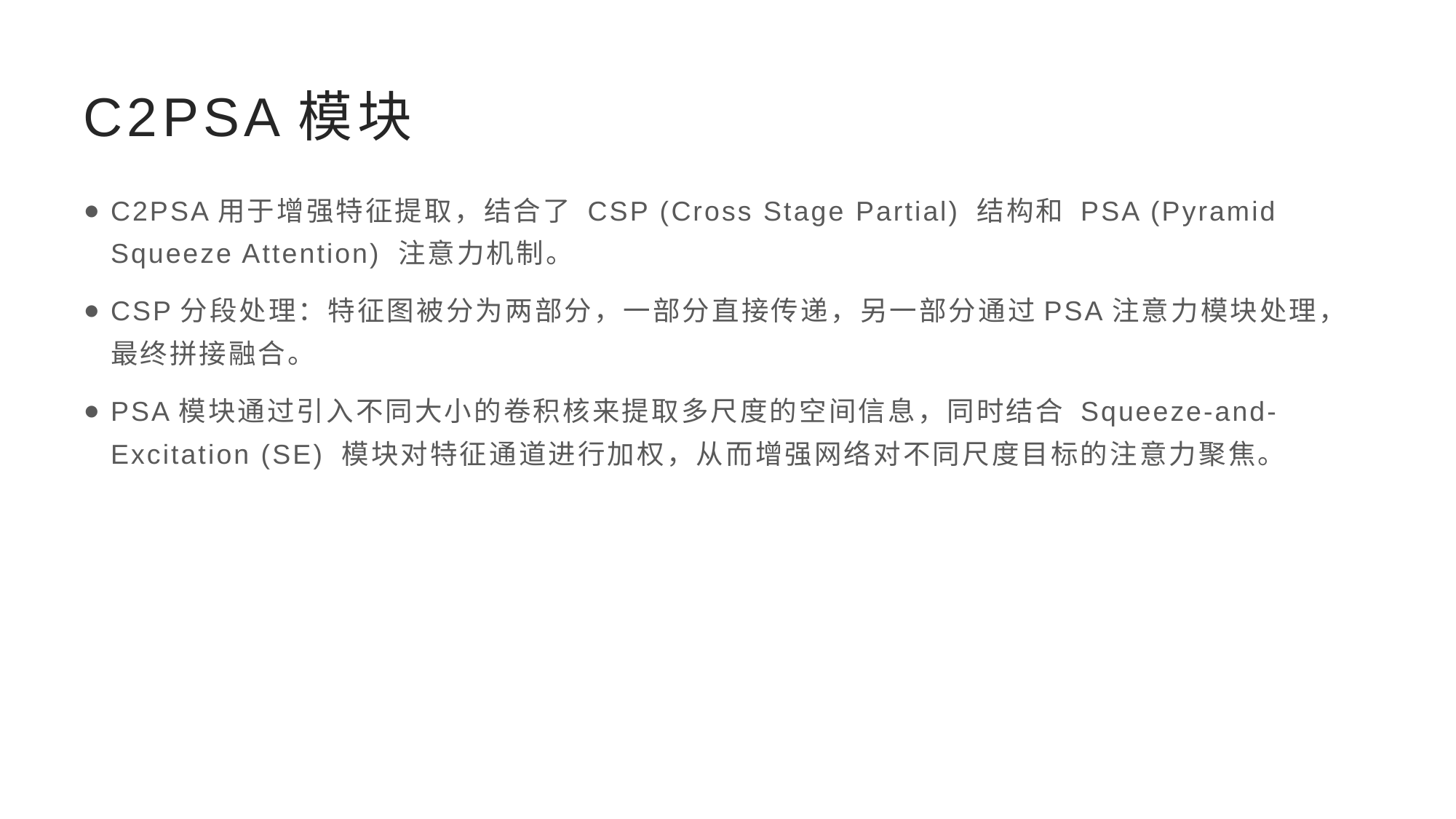

# C2PSA模块
C2PSA用于增强特征提取，结合了 CSP (Cross Stage Partial) 结构和 PSA (Pyramid Squeeze Attention) 注意力机制。
CSP分段处理：特征图被分为两部分，一部分直接传递，另一部分通过PSA注意力模块处理，最终拼接融合。
PSA模块通过引入不同大小的卷积核来提取多尺度的空间信息，同时结合 Squeeze-and-Excitation (SE) 模块对特征通道进行加权，从而增强网络对不同尺度目标的注意力聚焦。